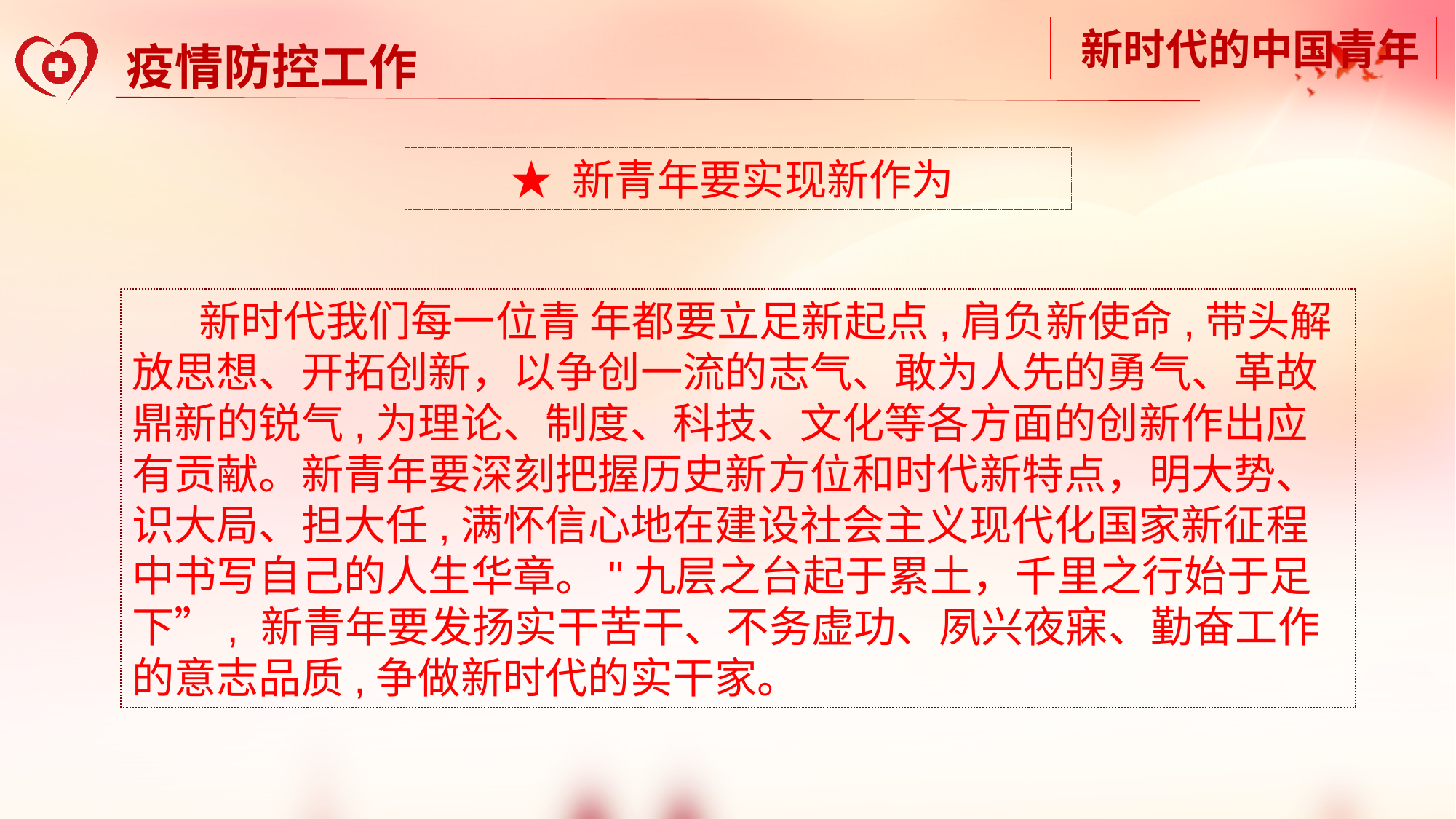

新时代的中国青年
          ★ 新青年要实现新作为
      新时代我们每一位青 年都要立足新起点,肩负新使命,带头解放思想、开拓创新，以争创一流的志气、敢为人先的勇气、革故鼎新的锐气,为理论、制度、科技、文化等各方面的创新作出应有贡献。新青年要深刻把握历史新方位和时代新特点，明大势、识大局、担大任,满怀信心地在建设社会主义现代化国家新征程中书写自己的人生华章。"九层之台起于累土，千里之行始于足下”, 新青年要发扬实干苦干、不务虚功、夙兴夜寐、勤奋工作的意志品质,争做新时代的实干家。